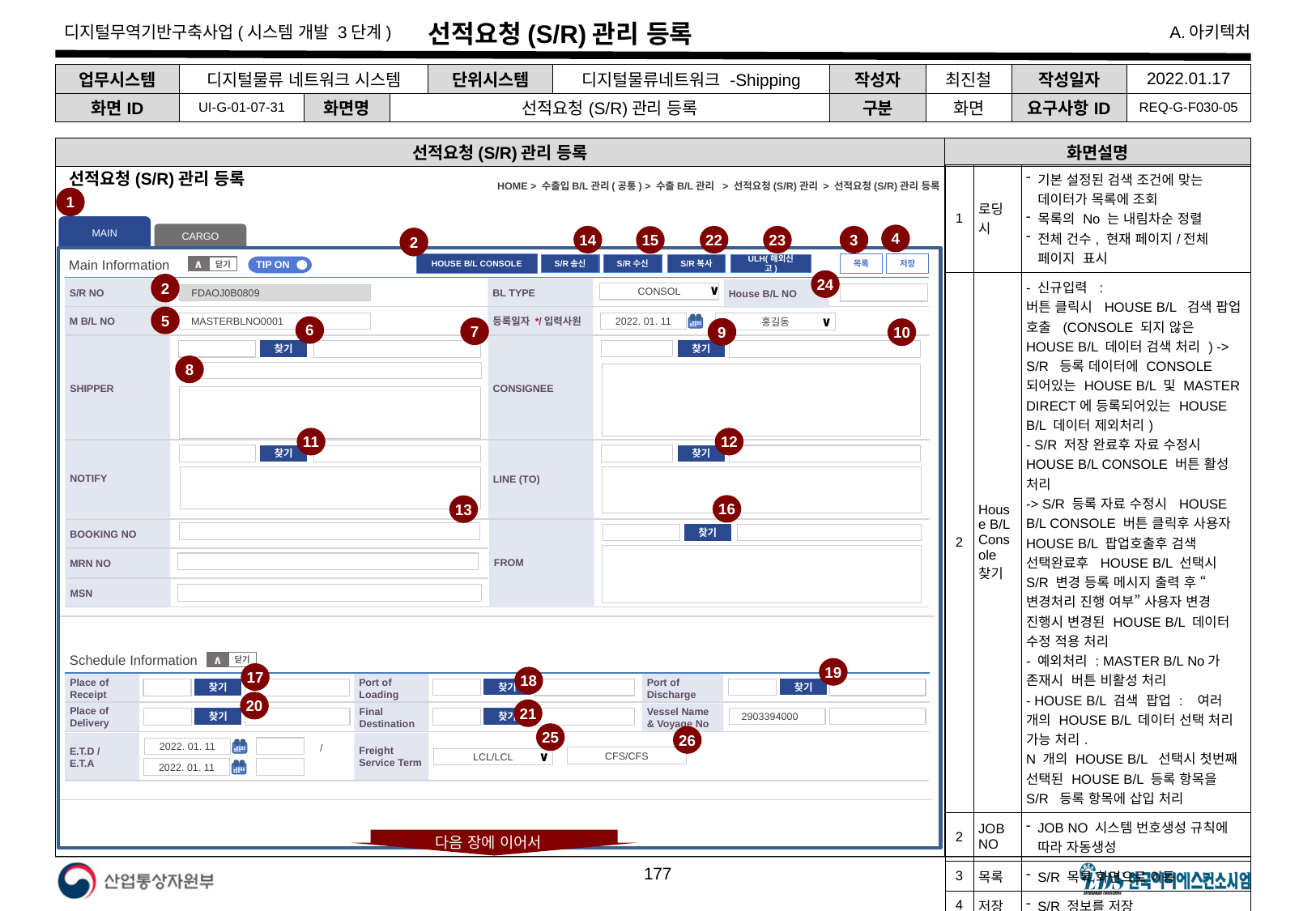

# 선적요청(S/R)관리 등록
| 업무시스템 | 디지털물류 네트워크 시스템 |  |  | 단위시스템 | 디지털물류네트워크 -Shipping | 작성자 | 최진철 | 작성일자 | 2022.01.17 |
| --- | --- | --- | --- | --- | --- | --- | --- | --- | --- |
| 화면ID | UI-G-01-07-31 | 화면명 | 선적요청(S/R)관리 등록 |  |  | 구분 | 화면 | 요구사항ID | REQ-G-F030-05 |
선적요청(S/R)관리 등록

화면설명
| 1 | 로딩 시 | 기본 설정된 검색 조건에 맞는 데이터가 목록에 조회 목록의 No 는 내림차순 정렬 전체 건수, 현재 페이지/전체 페이지 표시 |
| --- | --- | --- |
| 2 | House B/L Console 찾기 | - 신규입력 : 버튼 클릭시 HOUSE B/L 검색 팝업 호출 (CONSOLE 되지 않은 HOUSE B/L 데이터 검색 처리 ) -> S/R 등록 데이터에 CONSOLE 되어있는 HOUSE B/L 및 MASTER DIRECT에 등록되어있는 HOUSE B/L 데이터 제외처리) - S/R 저장 완료후 자료 수정시 HOUSE B/L CONSOLE 버튼 활성 처리 -> S/R 등록 자료 수정시 HOUSE B/L CONSOLE 버튼 클릭후 사용자 HOUSE B/L 팝업호출후 검색 선택완료후 HOUSE B/L 선택시 S/R 변경 등록 메시지 출력 후 “변경처리 진행 여부” 사용자 변경 진행시 변경된 HOUSE B/L 데이터 수정 적용 처리 - 예외처리 : MASTER B/L No가 존재시 버튼 비활성 처리 - HOUSE B/L 검색 팝업 : 여러 개의 HOUSE B/L 데이터 선택 처리 가능 처리. N 개의 HOUSE B/L 선택시 첫번째 선택된 HOUSE B/L 등록 항목을 S/R 등록 항목에 삽입 처리 |
| 2 | JOB NO | JOB NO 시스템 번호생성 규칙에 따라 자동생성 |
| 3 | 목록 | S/R 목록 화면으로 이동 |
| 4 | 저장 | S/R 정보를 저장 |
| 5 | 입력 | - MASTER B/L NO 저장 이후에 비활성처리(사용자 변경처리 불가능) |

선적요청(S/R)관리 등록
HOME > 수출입B/L관리(공통) > 수출B/L관리  > 선적요청(S/R)관리 > 선적요청(S/R)관리 등록
1
MAIN
CARGO
4
14
22
23
3
15
2

Main Information
저장
HOUSE B/L CONSOLE
목록
S/R송신
S/R복사
ULH(해외신고)
S/R수신
TIP ON

닫기
∧
24
2
S/R NO
BL TYPE
House B/L NO
CONSOL

∨
FDAOJ0B0809
5
M B/L NO
등록일자 */입력사원
2022. 01. 11

MASTERBLNO0001
홍길동
∨
6
7
9
10
SHIPPER
CONSIGNEE

찾기

찾기
8

12
11
NOTIFY
LINE (TO)

찾기

찾기

16
13
FROM
BOOKING NO

찾기

MRN NO

MSN

Schedule Information
닫기
∧
19
17
18
Port of Discharge
Port of Loading
Place of Receipt

찾기
찾기

찾기
20
21
Place of Delivery
Final Destination
Vessel Name & Voyage No
2903394000

찾기

찾기
25
26
Freight Service Term
E.T.D /
E.T.A
/

2022. 01. 11

CFS/CFS
LCL/LCL
∨

2022. 01. 11

다음 장에 이어서